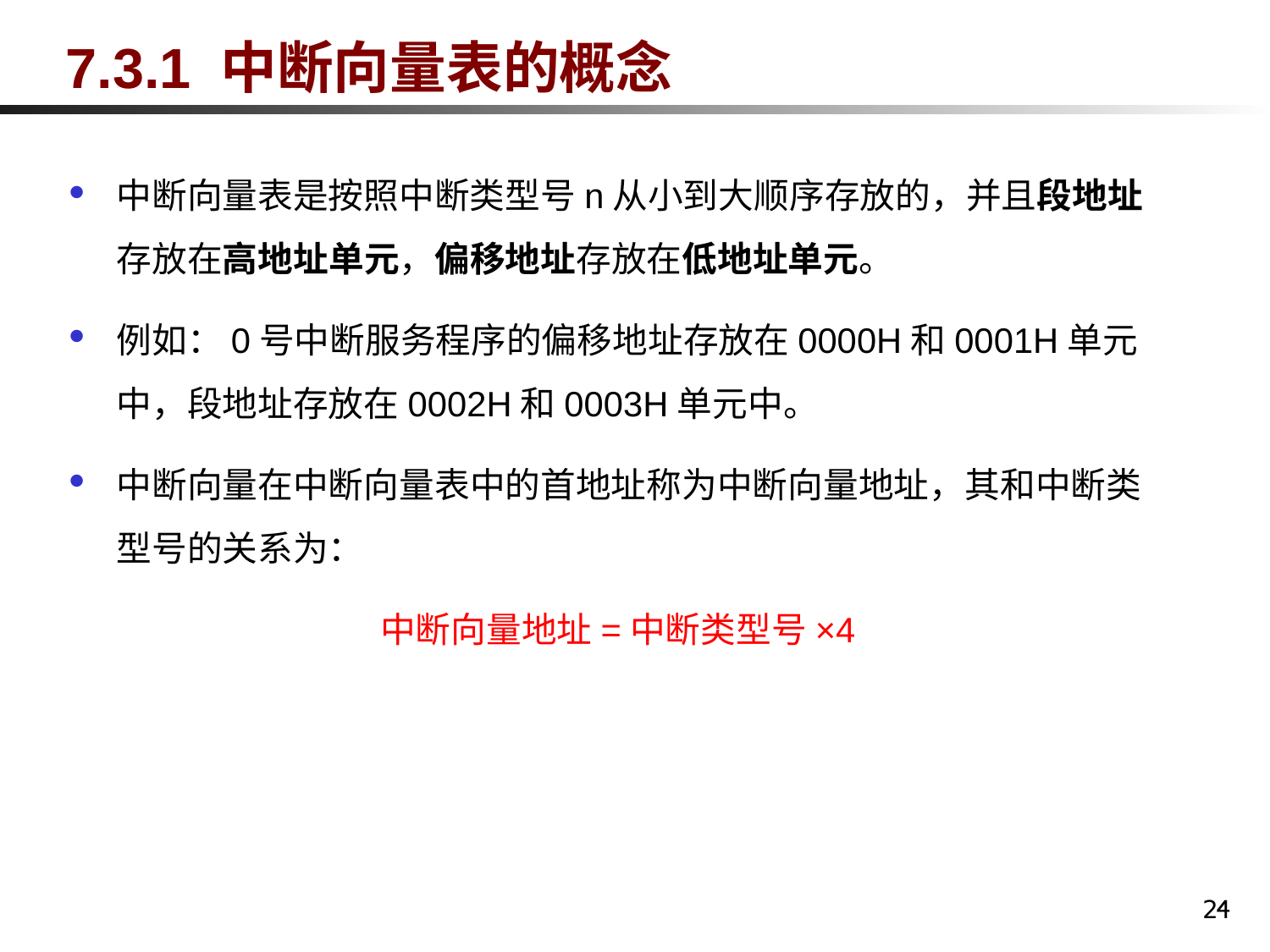

# 7.3.1 中断向量表的概念
中断向量表是按照中断类型号n从小到大顺序存放的，并且段地址存放在高地址单元，偏移地址存放在低地址单元。
例如：0号中断服务程序的偏移地址存放在0000H和0001H单元中，段地址存放在0002H和0003H单元中。
中断向量在中断向量表中的首地址称为中断向量地址，其和中断类型号的关系为：
中断向量地址=中断类型号×4
24